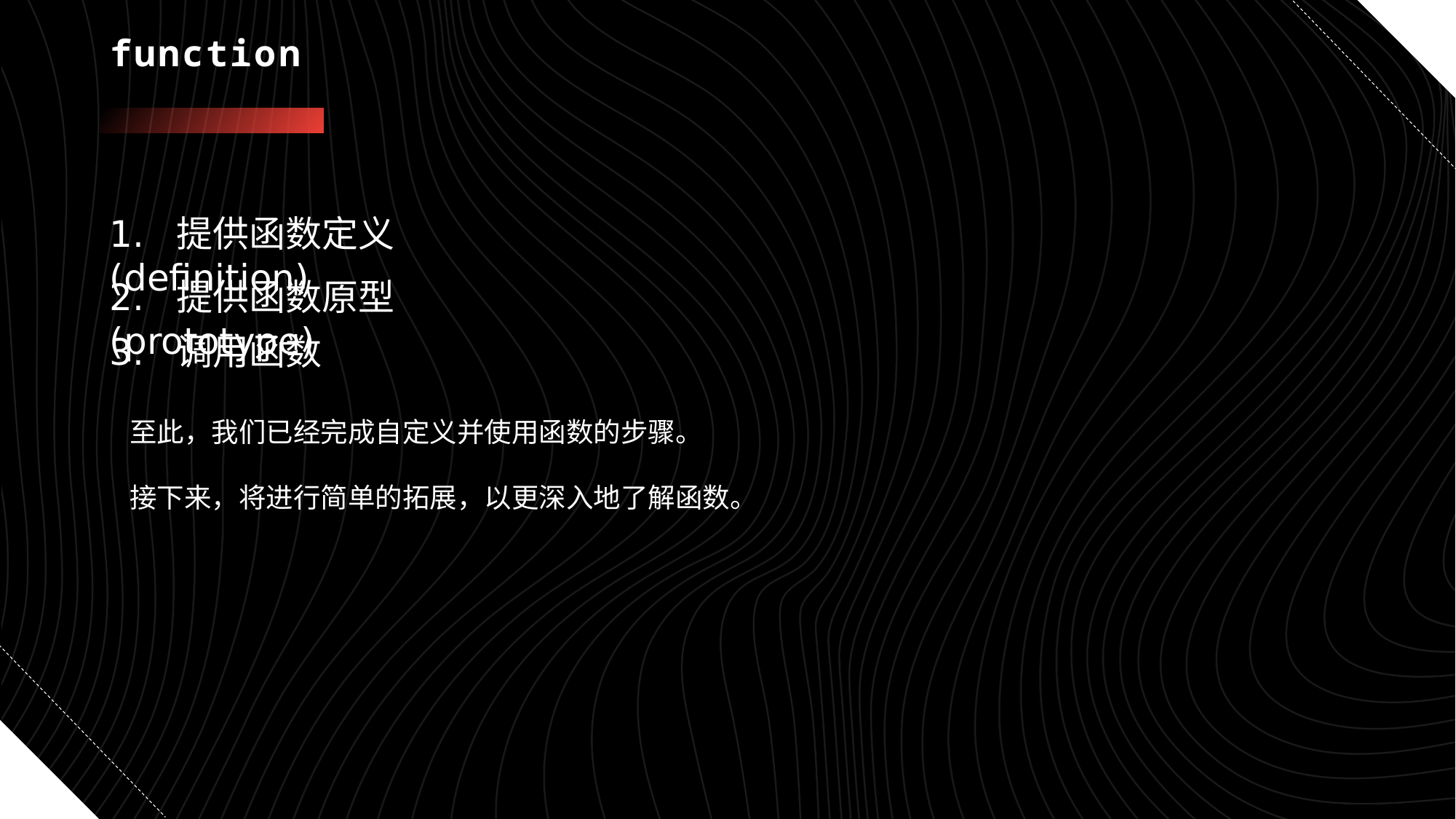

# function
1.  提供函数定义(definition)
2.  提供函数原型(prototype)
3.  调用函数
至此，我们已经完成自定义并使用函数的步骤。

接下来，将进行简单的拓展，以更深入地了解函数。